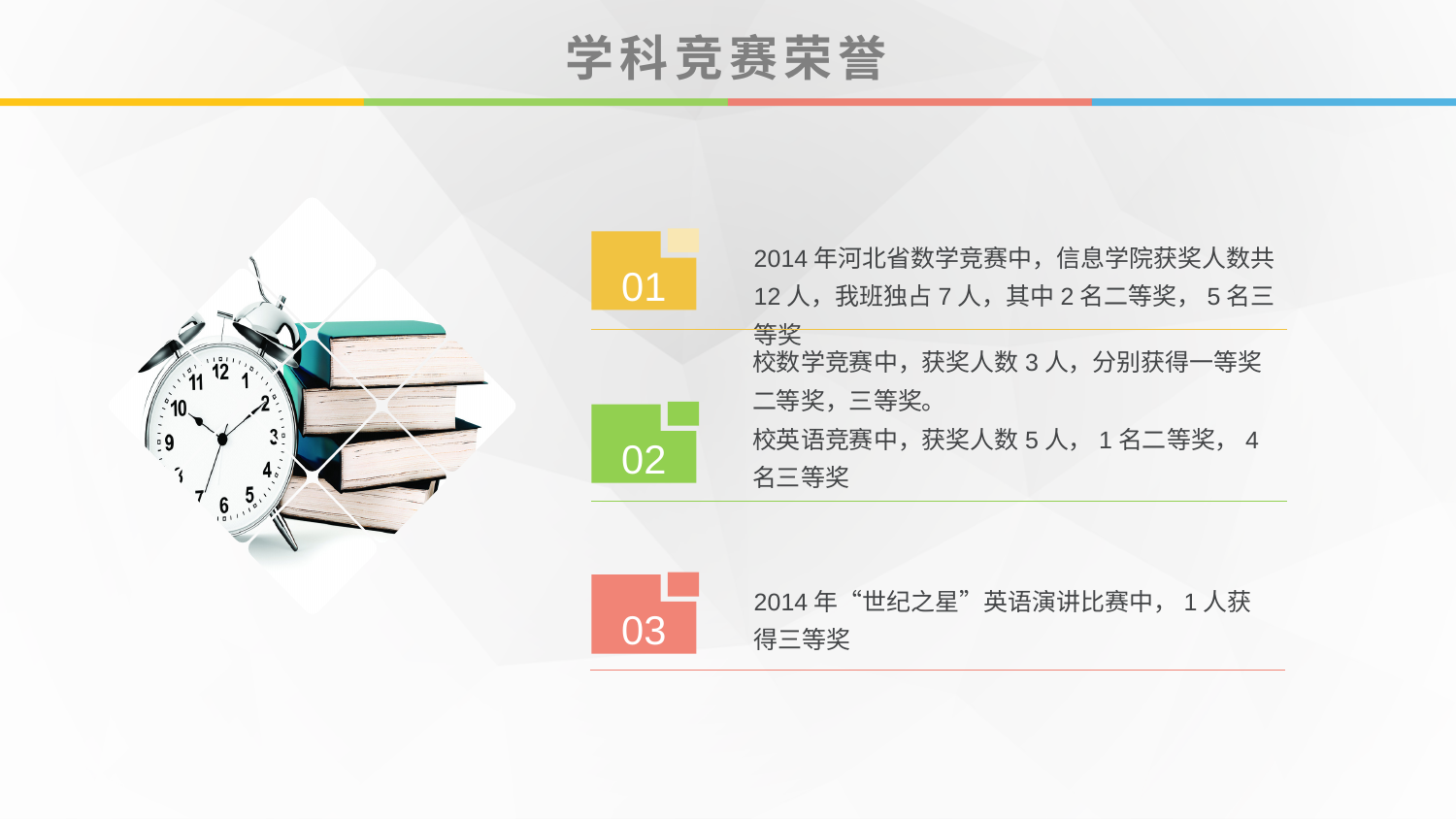

# 学科竞赛荣誉

2014年河北省数学竞赛中，信息学院获奖人数共12人，我班独占7人，其中2名二等奖，5名三等奖

01
校数学竞赛中，获奖人数3人，分别获得一等奖二等奖，三等奖。
校英语竞赛中，获奖人数5人，1名二等奖，4名三等奖

02
2014年“世纪之星”英语演讲比赛中，1人获得三等奖

03